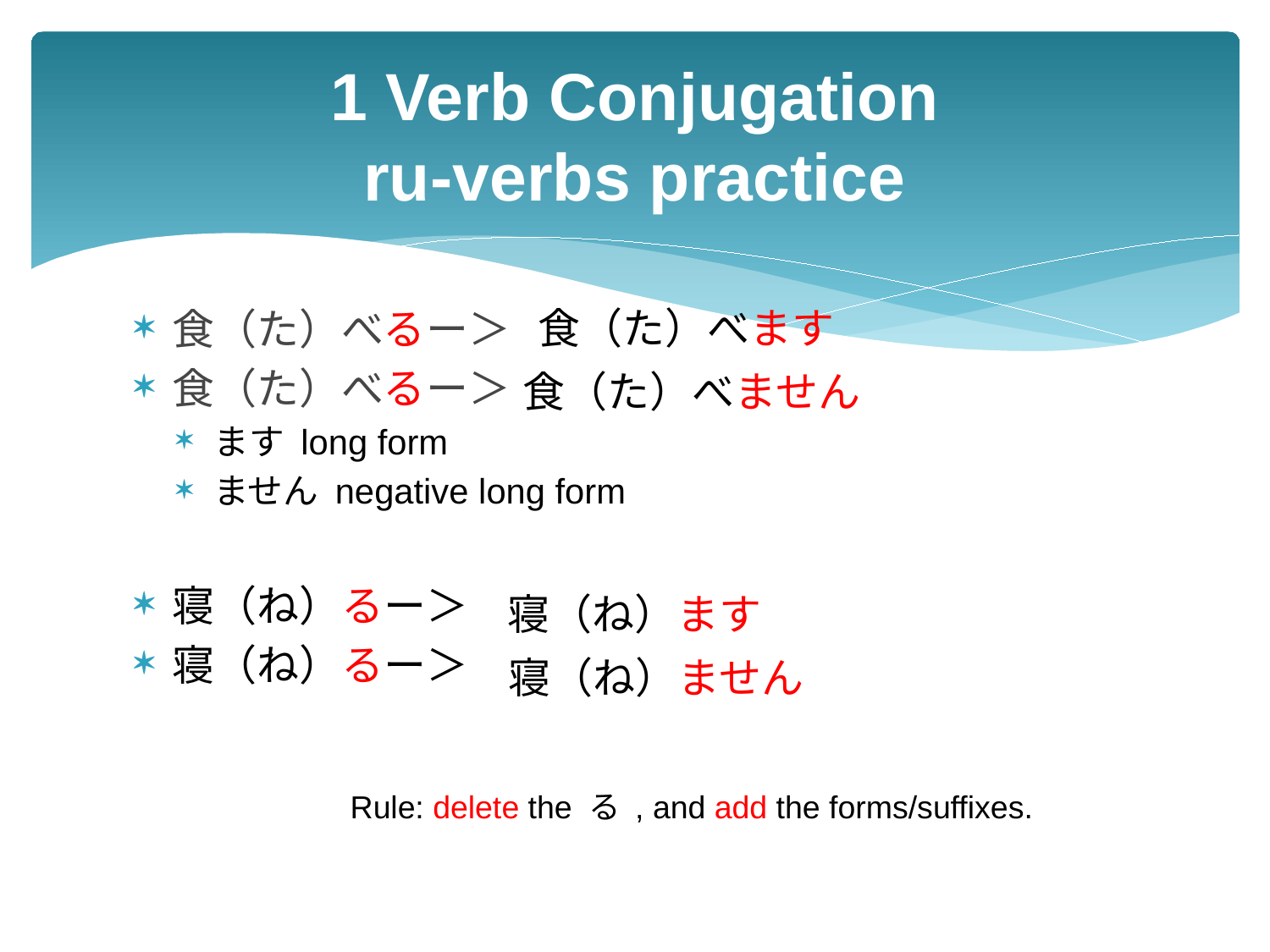

# 1 Verb Conjugation ru-verbs practice
食（た）べます
食（た）べるー＞
食（た）べるー＞
ます long form
ません negative long form

寝（ね）るー＞
寝（ね）るー＞

食（た）べません
寝（ね）ます
寝（ね）ません
Rule: delete the る , and add the forms/suffixes.